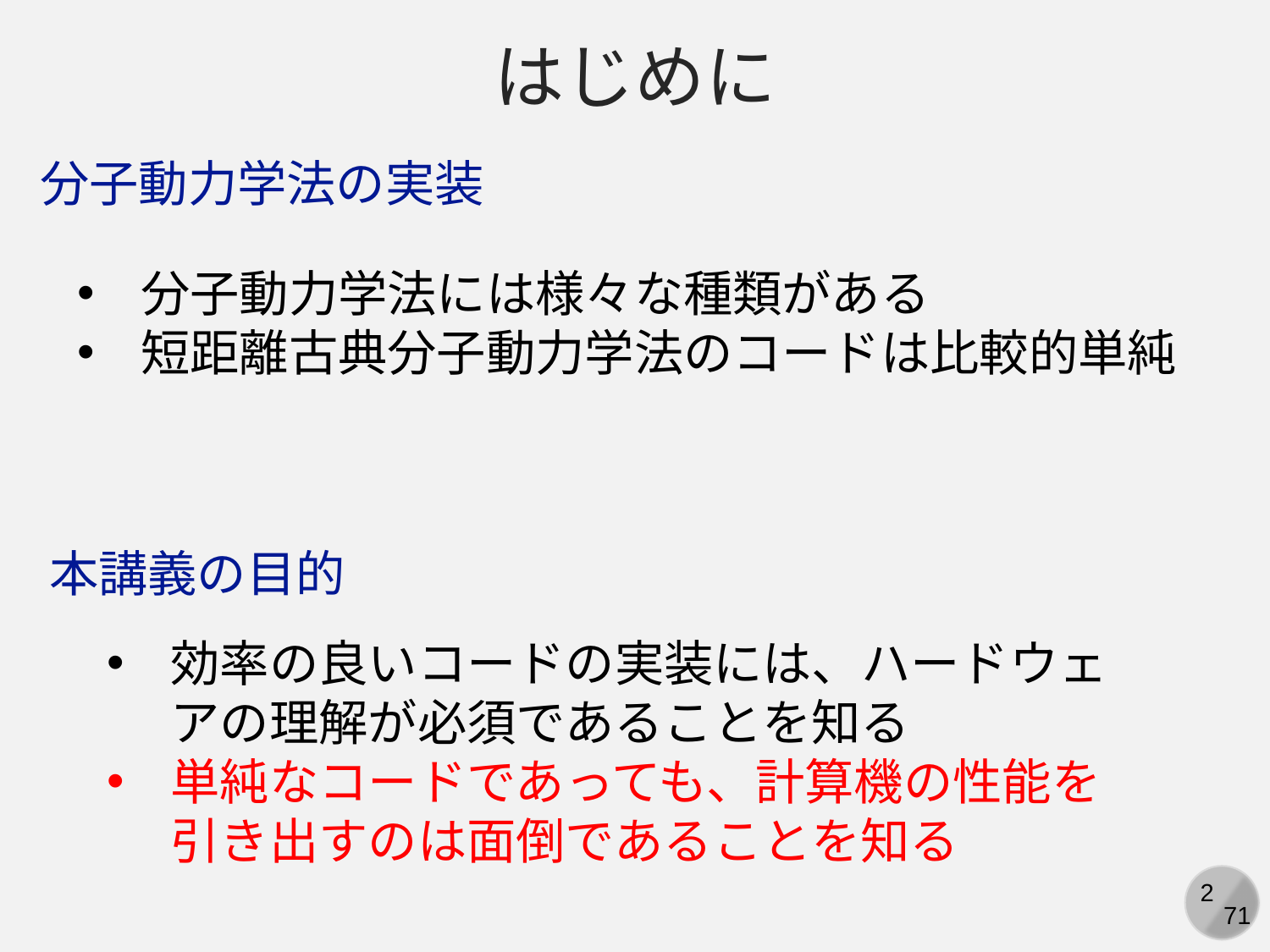

はじめに
分子動力学法の実装
分子動力学法には様々な種類がある
短距離古典分子動力学法のコードは比較的単純
本講義の目的
効率の良いコードの実装には、ハードウェアの理解が必須であることを知る
単純なコードであっても、計算機の性能を引き出すのは面倒であることを知る